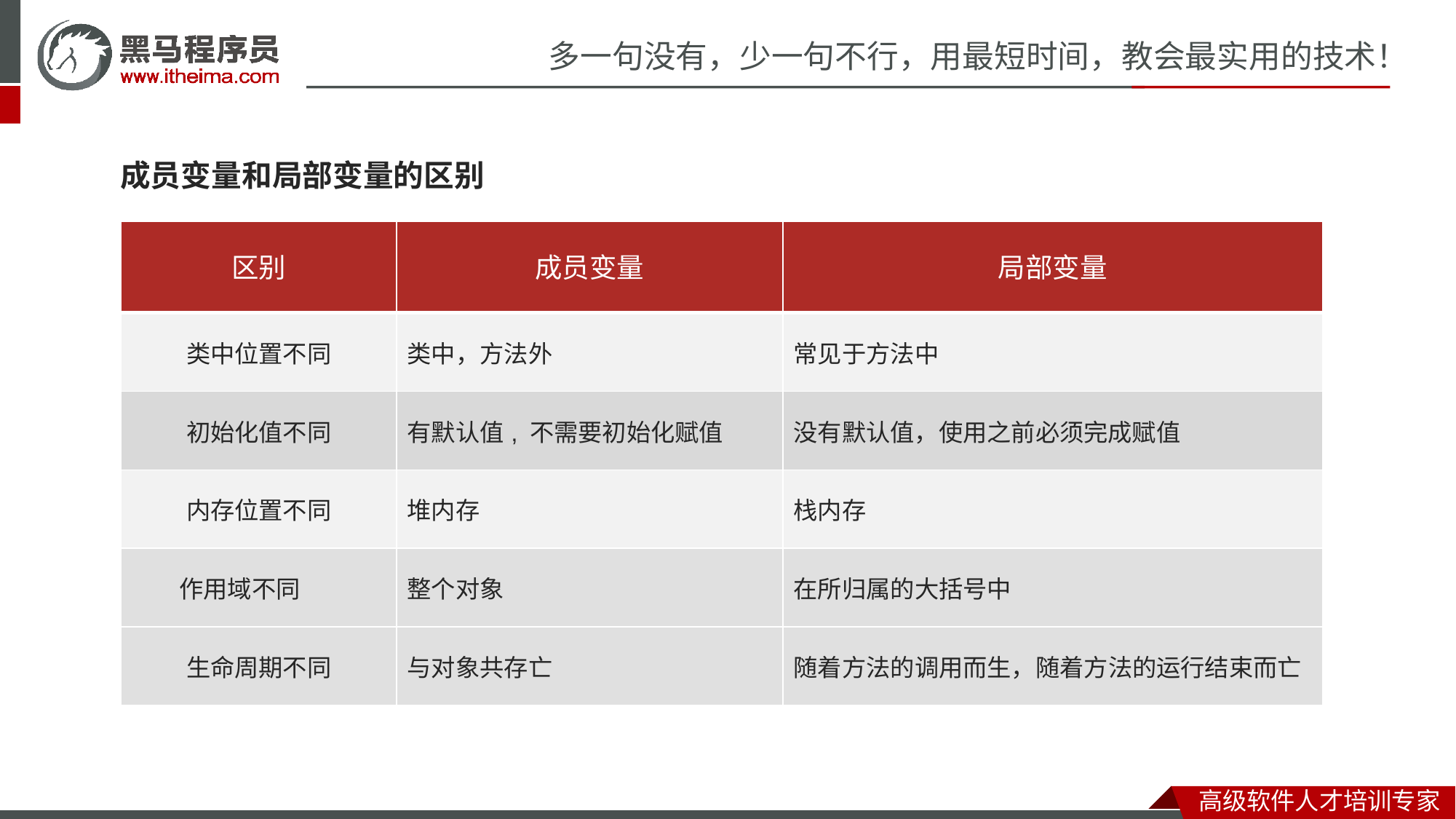

成员变量和局部变量的区别

| 区别 | 成员变量 | 局部变量 |
| --- | --- | --- |
| 类中位置不同 | 类中，方法外 | 常见于方法中 |
| 初始化值不同 | 有默认值, 不需要初始化赋值 | 没有默认值，使用之前必须完成赋值 |
| 内存位置不同 | 堆内存 | 栈内存 |
| 作用域不同 | 整个对象 | 在所归属的大括号中 |
| 生命周期不同 | 与对象共存亡 | 随着方法的调用而生，随着方法的运行结束而亡 |